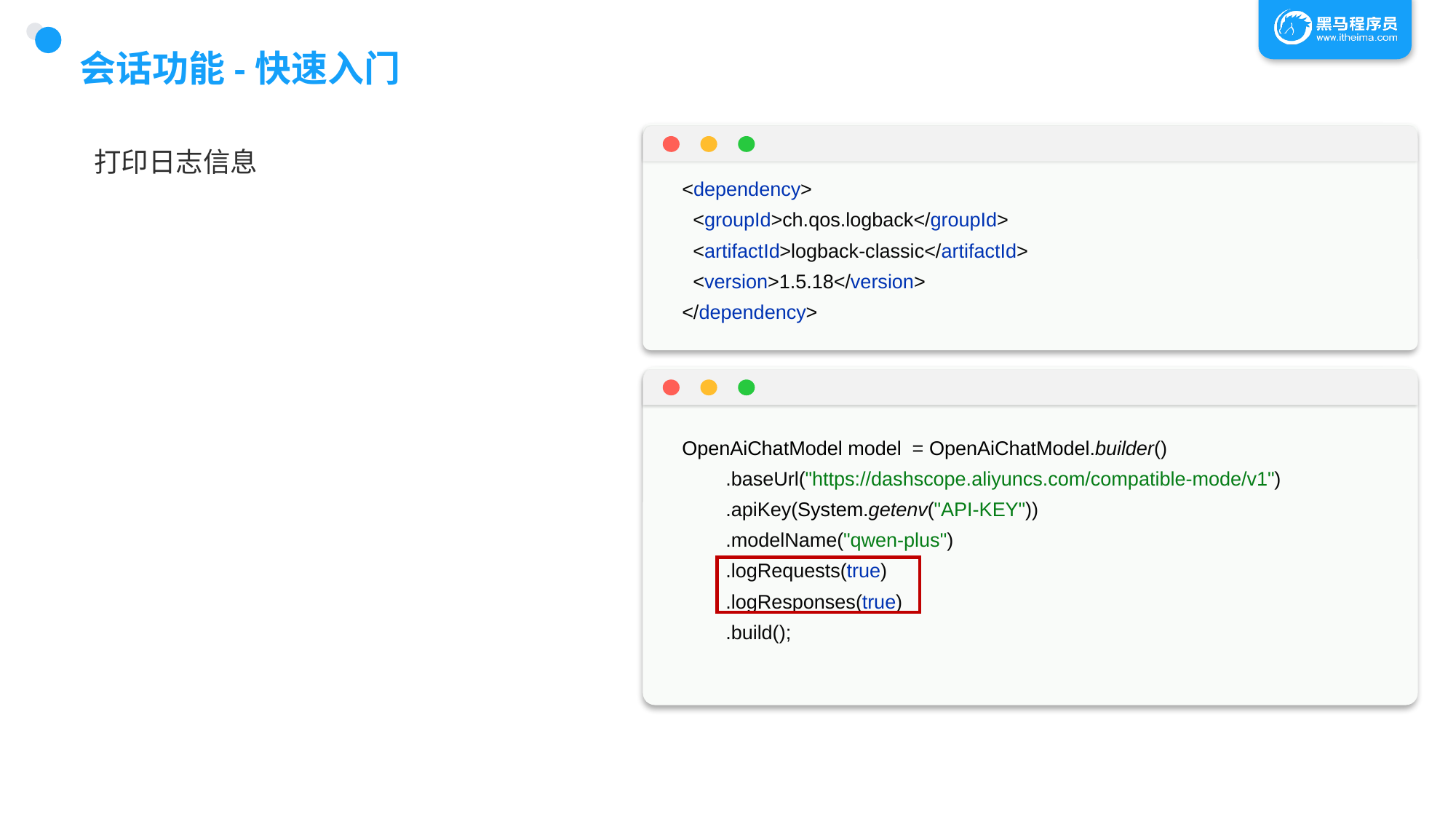

# 会话功能-快速入门
打印日志信息

<dependency>
  <groupId>ch.qos.logback</groupId>
  <artifactId>logback-classic</artifactId>
  <version>1.5.18</version>
</dependency>

OpenAiChatModel model  = OpenAiChatModel.builder()
        .baseUrl("https://dashscope.aliyuncs.com/compatible-mode/v1")
        .apiKey(System.getenv("API-KEY"))
        .modelName("qwen-plus")
        .logRequests(true)
        .logResponses(true)
        .build();